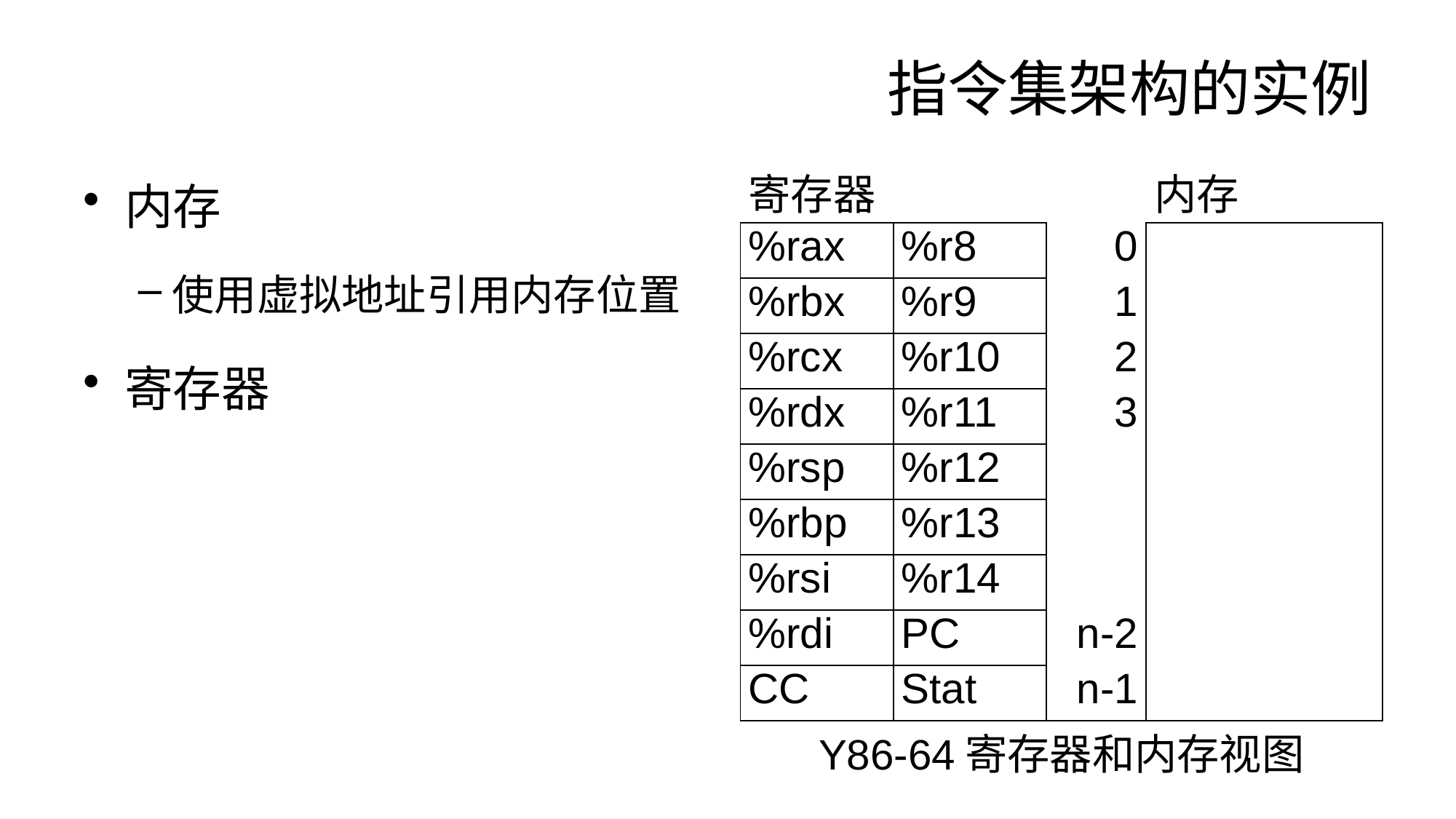

# 指令集架构的实例
内存
使用虚拟地址引用内存位置
寄存器
| 寄存器 |  |  | 内存 |
| --- | --- | --- | --- |
| %rax | %r8 | 0 |  |
| %rbx | %r9 | 1 |  |
| %rcx | %r10 | 2 |  |
| %rdx | %r11 | 3 |  |
| %rsp | %r12 |  |  |
| %rbp | %r13 |  |  |
| %rsi | %r14 |  |  |
| %rdi | PC | n-2 |  |
| CC | Stat | n-1 |  |
| Y86-64寄存器和内存视图 |  |  |  |